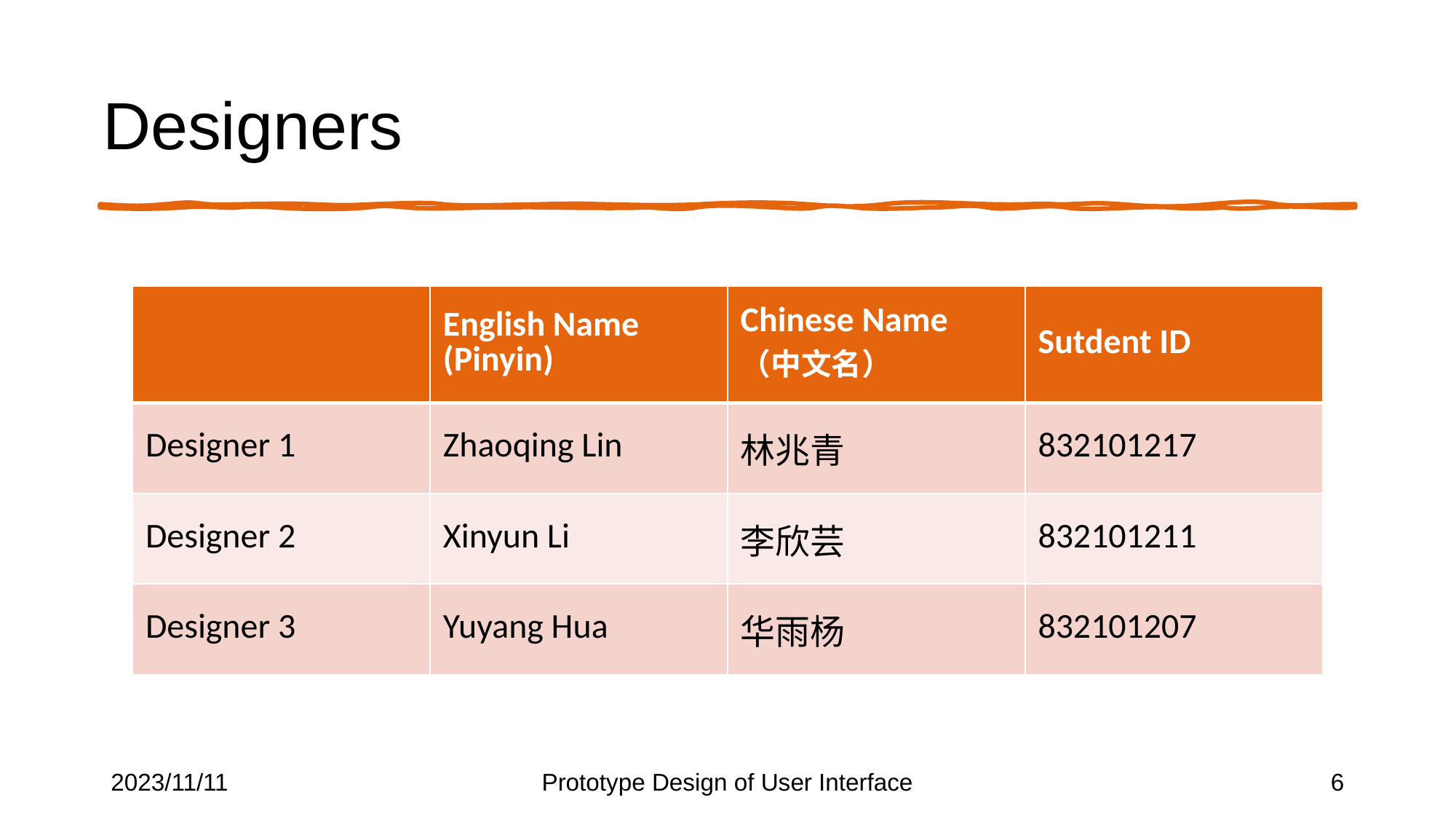

# Designers
|  | English Name (Pinyin) | Chinese Name （中文名） | Sutdent ID |
| --- | --- | --- | --- |
| Designer 1 | Zhaoqing Lin | 林兆青 | 832101217 |
| Designer 2 | Xinyun Li | 李欣芸 | 832101211 |
| Designer 3 | Yuyang Hua | 华雨杨 | 832101207 |
2023/11/11
Prototype Design of User Interface
6